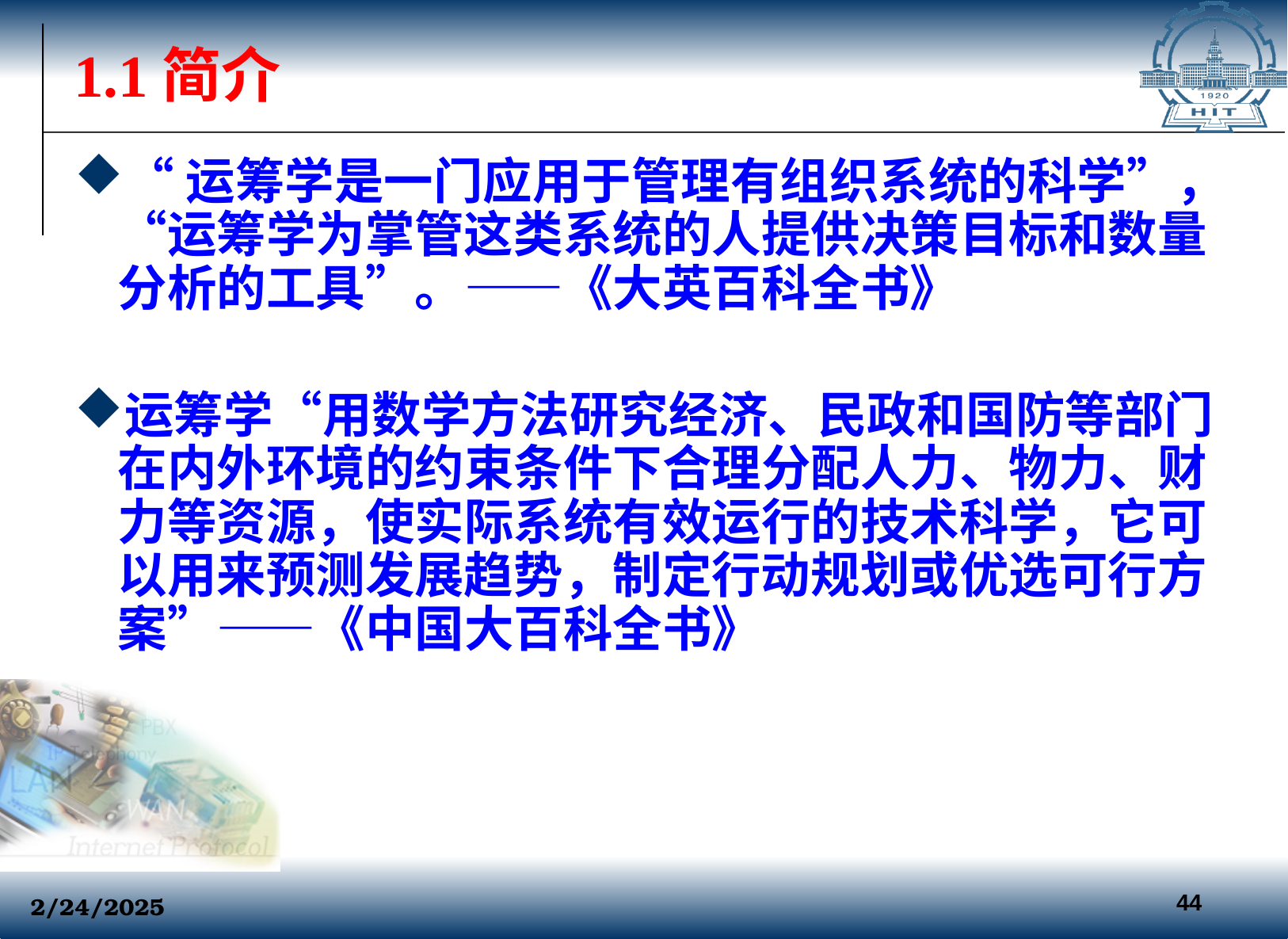

# 1.1简介
“运筹学是一门应用于管理有组织系统的科学”，“运筹学为掌管这类系统的人提供决策目标和数量分析的工具”。——《大英百科全书》

运筹学“用数学方法研究经济、民政和国防等部门在内外环境的约束条件下合理分配人力、物力、财力等资源，使实际系统有效运行的技术科学，它可以用来预测发展趋势，制定行动规划或优选可行方案”——《中国大百科全书》